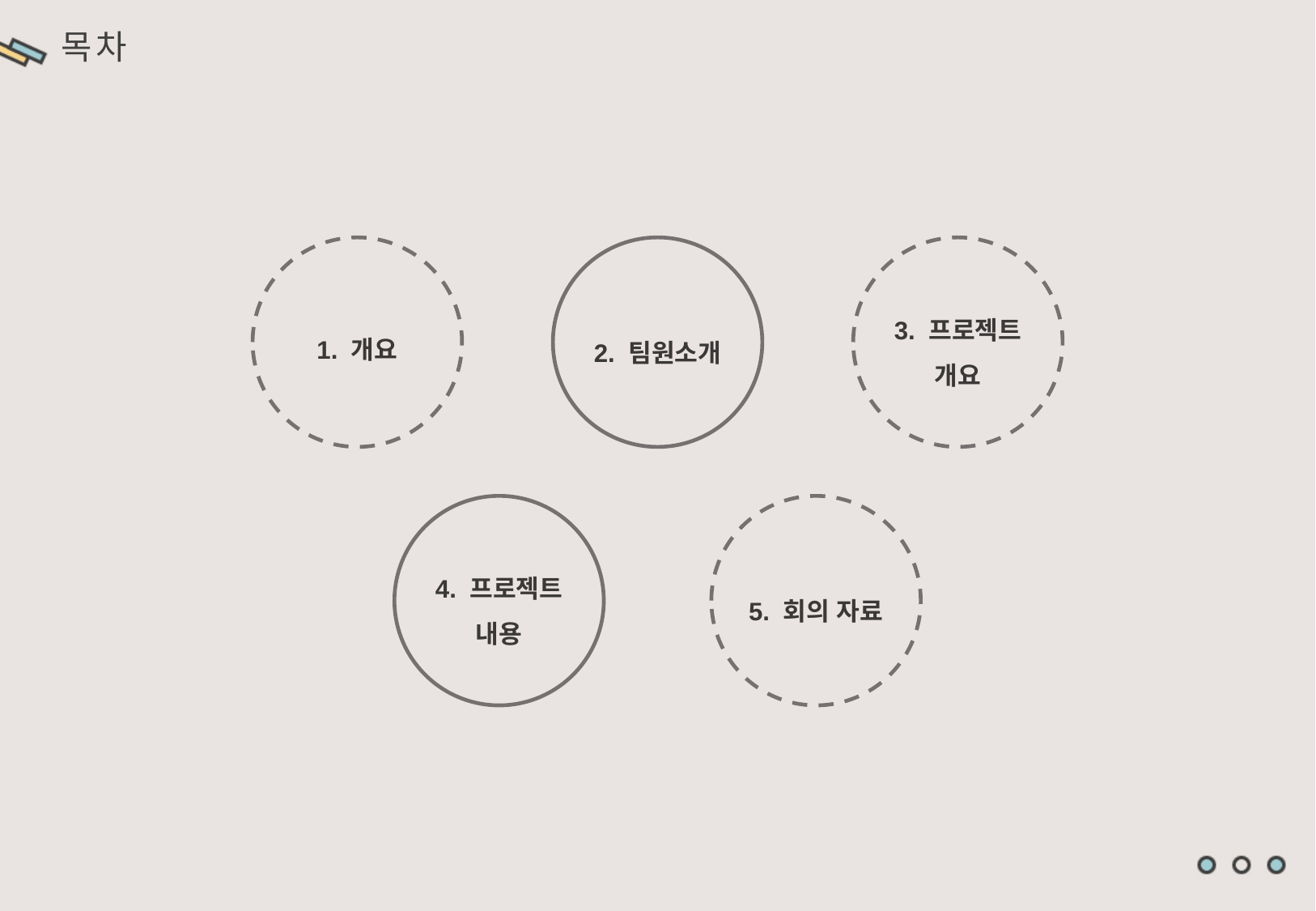

목 차

3. 프로젝트
개요
1. 개요
2. 팀원소개

4. 프로젝트
내용
5. 회의 자료